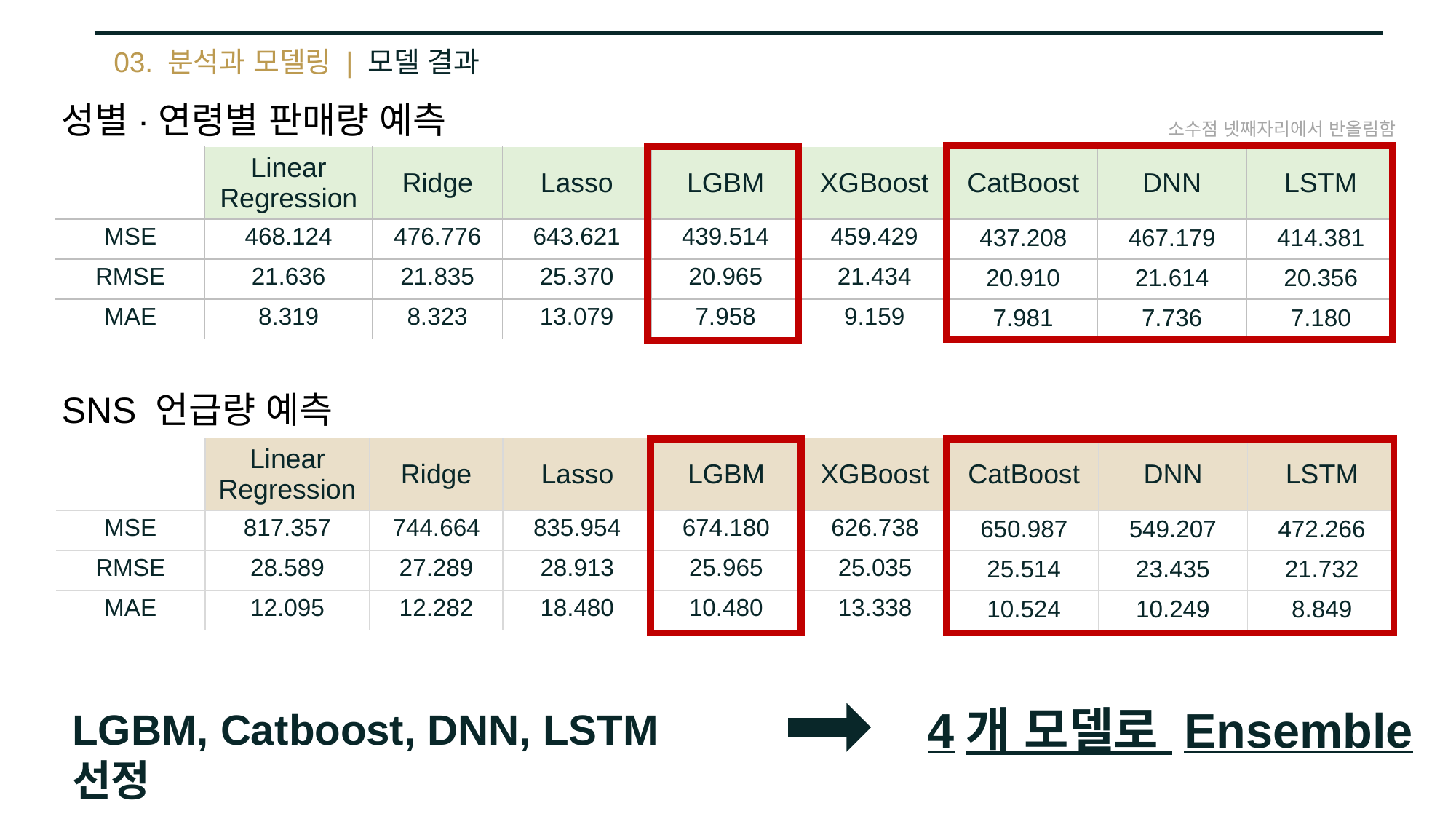

03. 분석과 모델링 | 모델 결과
성별·연령별 판매량 예측
소수점 넷째자리에서 반올림함

|  | Linear Regression | Ridge | Lasso | LGBM | XGBoost | CatBoost | DNN | LSTM |
| --- | --- | --- | --- | --- | --- | --- | --- | --- |
| MSE | 468.124 | 476.776 | 643.621 | 439.514 | 459.429 | 437.208 | 467.179 | 414.381 |
| RMSE | 21.636 | 21.835 | 25.370 | 20.965 | 21.434 | 20.910 | 21.614 | 20.356 |
| MAE | 8.319 | 8.323 | 13.079 | 7.958 | 9.159 | 7.981 | 7.736 | 7.180 |

SNS 언급량 예측
|  | Linear Regression | Ridge | Lasso | LGBM | XGBoost | CatBoost | DNN | LSTM |
| --- | --- | --- | --- | --- | --- | --- | --- | --- |
| MSE | 817.357 | 744.664 | 835.954 | 674.180 | 626.738 | 650.987 | 549.207 | 472.266 |
| RMSE | 28.589 | 27.289 | 28.913 | 25.965 | 25.035 | 25.514 | 23.435 | 21.732 |
| MAE | 12.095 | 12.282 | 18.480 | 10.480 | 13.338 | 10.524 | 10.249 | 8.849 |

4개 모델로 Ensemble
LGBM, Catboost, DNN, LSTM 선정